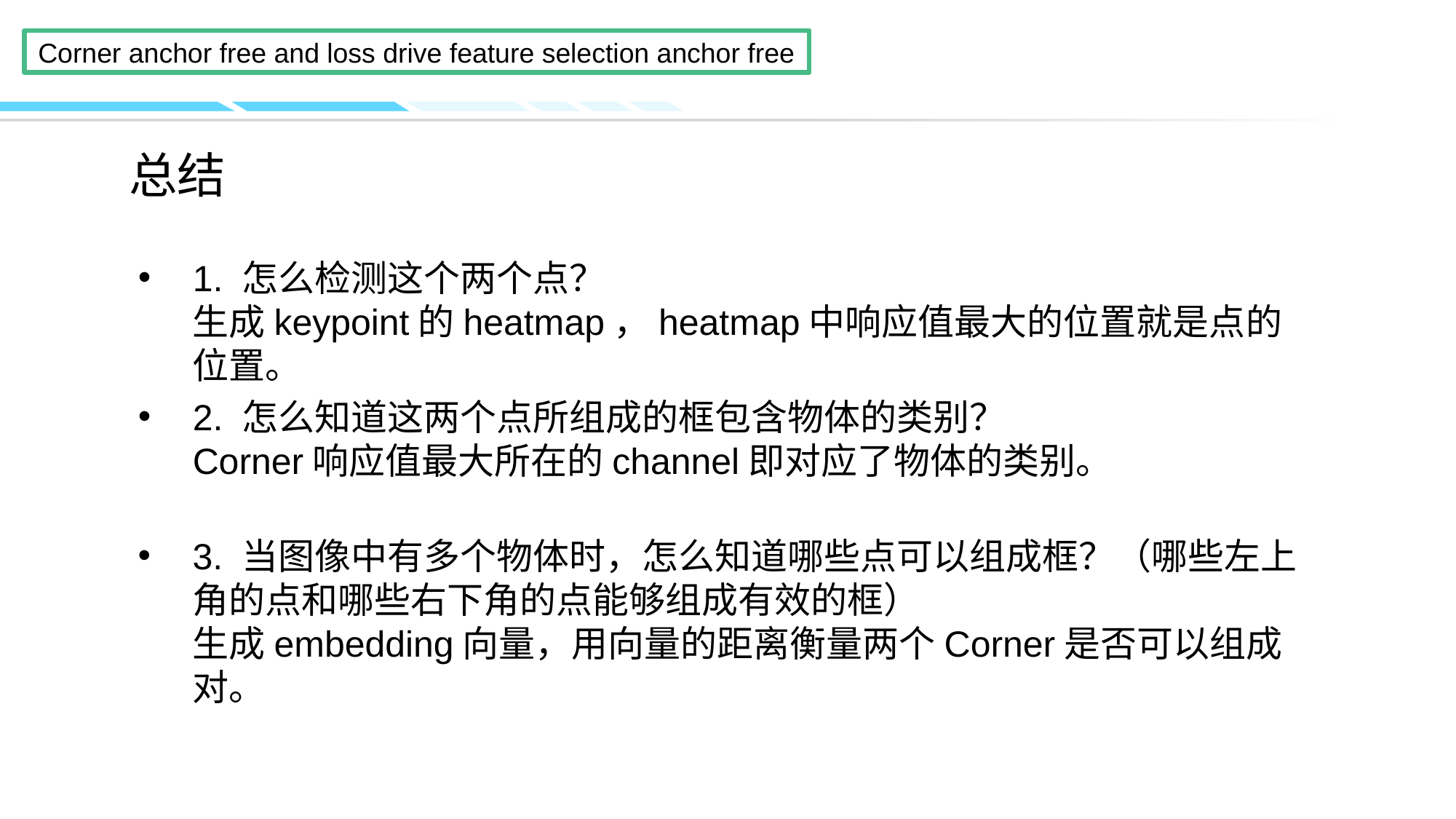

1. 怎么检测这个两个点？
生成keypoint的heatmap，heatmap中响应值最大的位置就是点的位置。
2. 怎么知道这两个点所组成的框包含物体的类别？
Corner响应值最大所在的channel即对应了物体的类别。
3. 当图像中有多个物体时，怎么知道哪些点可以组成框？（哪些左上角的点和哪些右下角的点能够组成有效的框）
生成embedding向量，用向量的距离衡量两个Corner是否可以组成对。